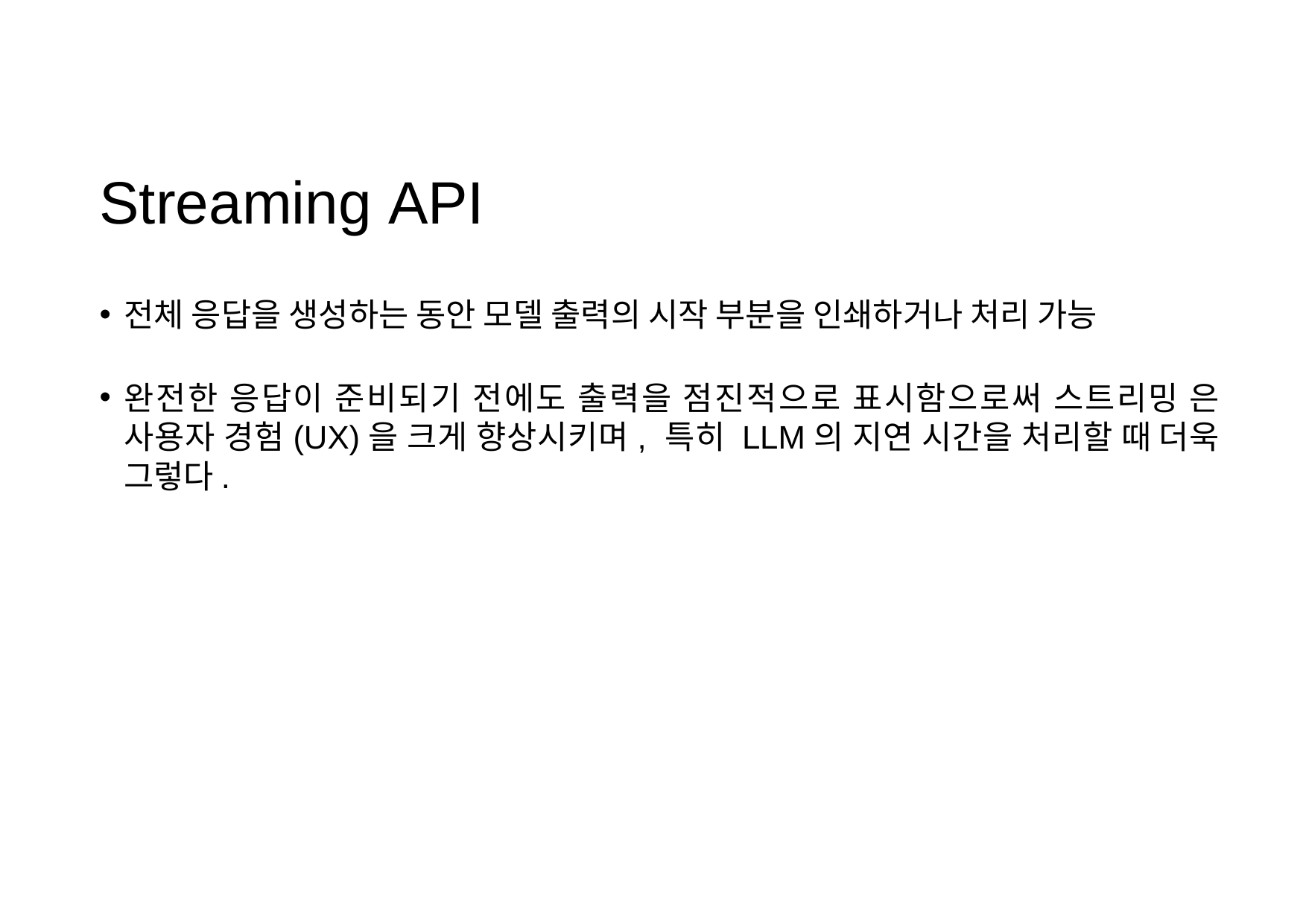

# Streaming API
전체 응답을 생성하는 동안 모델 출력의 시작 부분을 인쇄하거나 처리 가능

완전한 응답이 준비되기 전에도 출력을 점진적으로 표시함으로써 스트리밍 은 사용자 경험(UX)을 크게 향상시키며, 특히 LLM의 지연 시간을 처리할 때 더욱 그렇다.